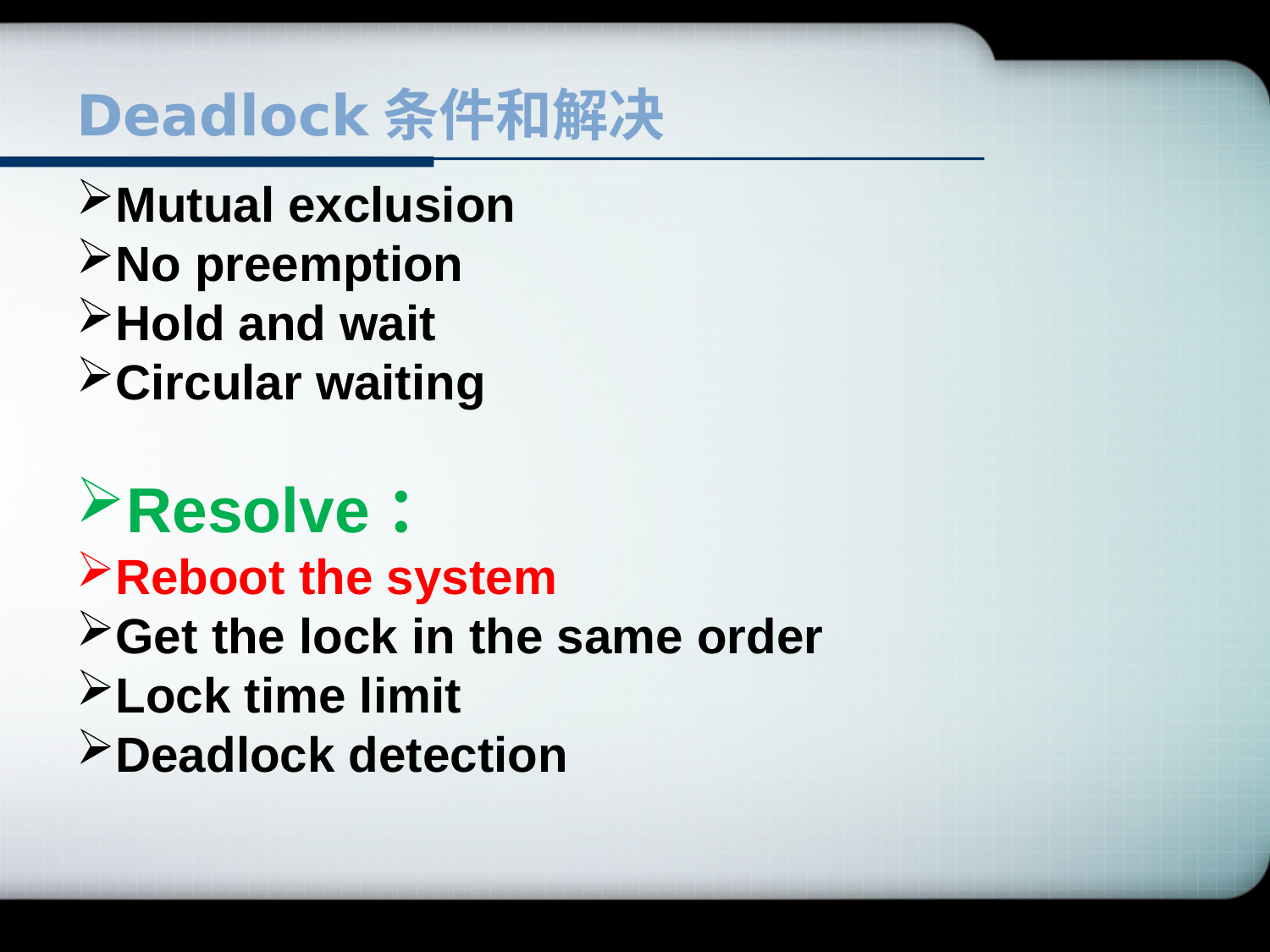

# Deadlock条件和解决
Mutual exclusion
No preemption
Hold and wait
Circular waiting

Resolve：
Reboot the system
Get the lock in the same order
Lock time limit
Deadlock detection